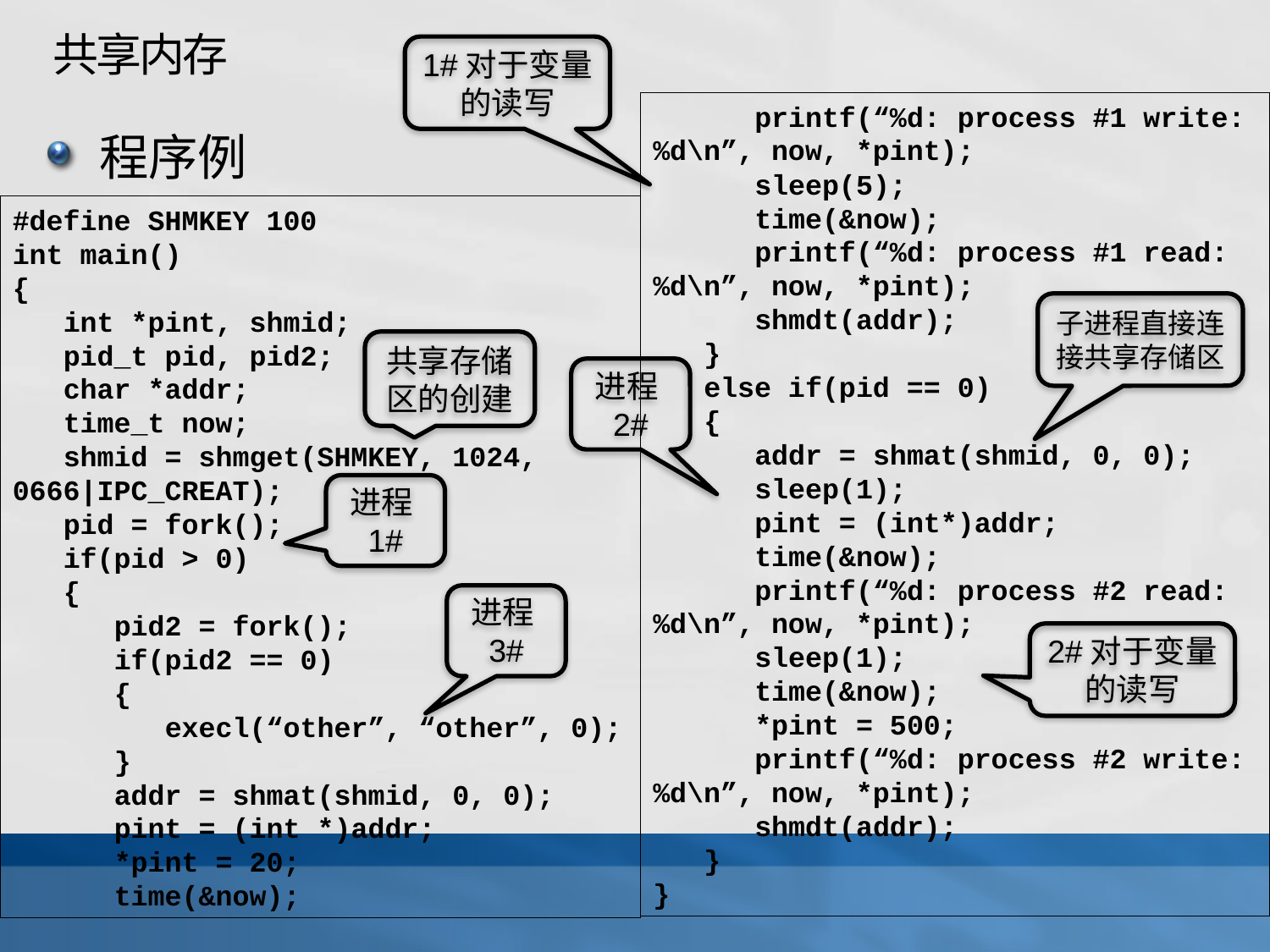

# 共享内存
1#对于变量的读写
      printf(“%d: process #1 write: %d\n”, now, *pint);
      sleep(5);
      time(&now);
      printf(“%d: process #1 read: %d\n”, now, *pint);
      shmdt(addr);
   }
   else if(pid == 0)
   {
      addr = shmat(shmid, 0, 0);
      sleep(1);
      pint = (int*)addr;
      time(&now);
      printf(“%d: process #2 read: %d\n”, now, *pint);
      sleep(1);
      time(&now);
      *pint = 500;
      printf(“%d: process #2 write: %d\n”, now, *pint);
      shmdt(addr);
   }
}

程序例
#define SHMKEY 100
int main()
{
   int *pint, shmid;
   pid_t pid, pid2;
   char *addr;
   time_t now;
   shmid = shmget(SHMKEY, 1024, 0666|IPC_CREAT);
   pid = fork();
   if(pid > 0)
   {
      pid2 = fork();
      if(pid2 == 0)
      {
         execl(“other”, “other”, 0);
      }
      addr = shmat(shmid, 0, 0);
      pint = (int *)addr;
      *pint = 20;
      time(&now);
子进程直接连接共享存储区
共享存储区的创建
进程2#
进程1#
进程3#
2#对于变量的读写